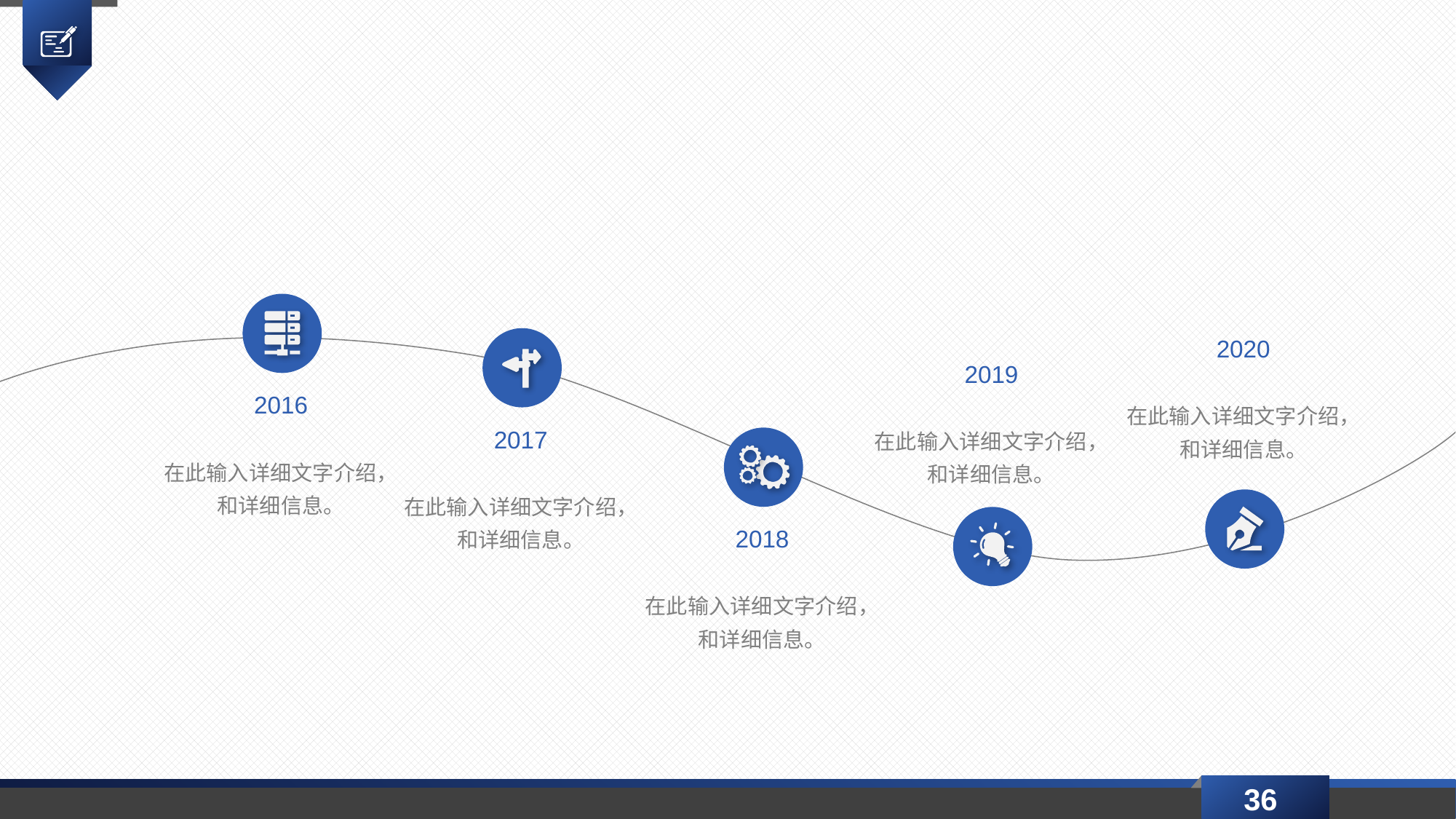

2020

在此输入详细文字介绍，
和详细信息。

2019

在此输入详细文字介绍，
和详细信息。
2016

在此输入详细文字介绍，
和详细信息。
2017

在此输入详细文字介绍，
和详细信息。

2018

在此输入详细文字介绍，
和详细信息。

36